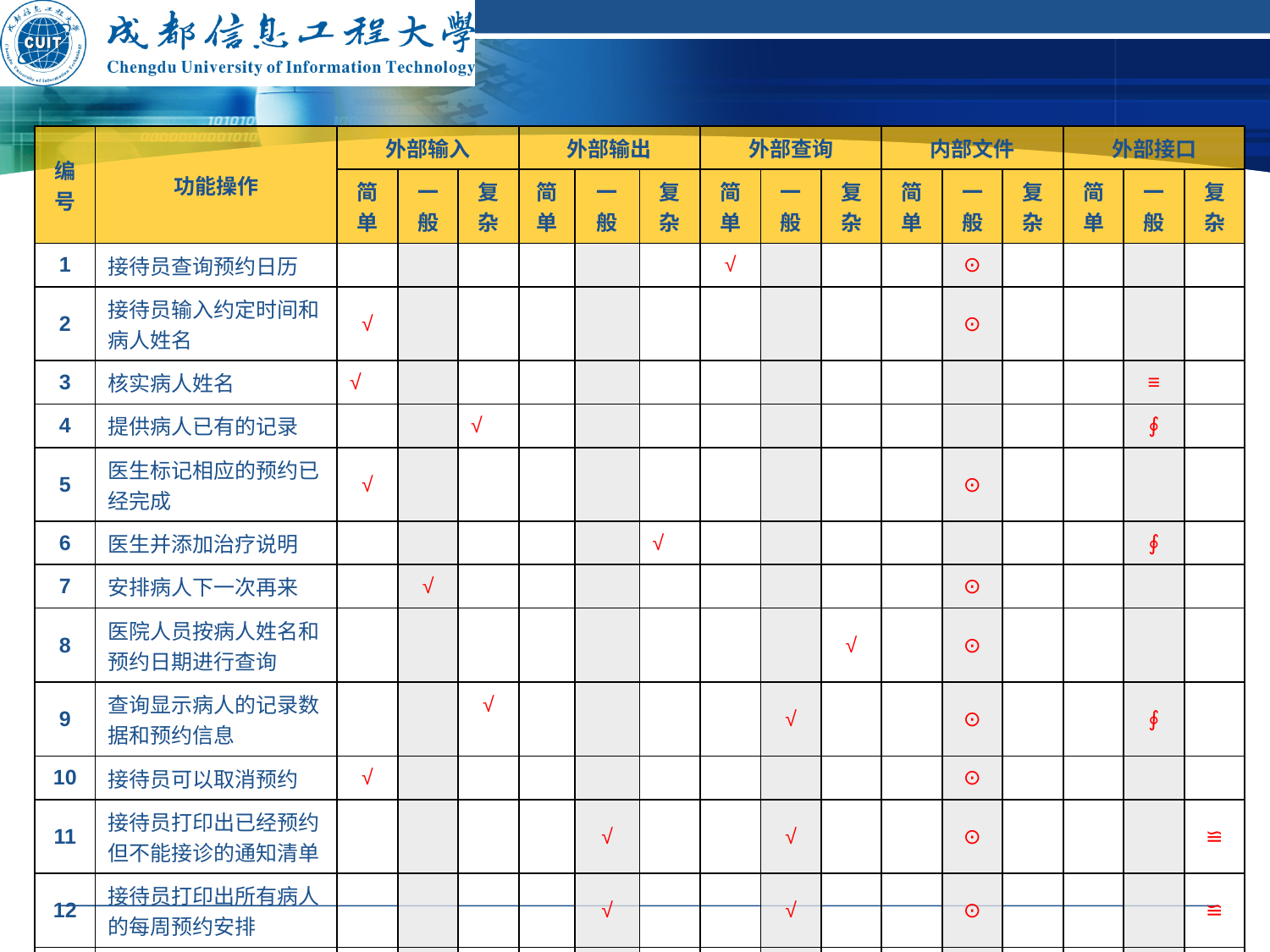

| 编号 | 功能操作 | 外部输入 |  |  | 外部输出 |  |  | 外部查询 |  |  | 内部文件 |  |  | 外部接口 |  |  |
| --- | --- | --- | --- | --- | --- | --- | --- | --- | --- | --- | --- | --- | --- | --- | --- | --- |
|  |  | 简单 | 一般 | 复杂 | 简单 | 一般 | 复杂 | 简单 | 一般 | 复杂 | 简单 | 一般 | 复杂 | 简单 | 一般 | 复杂 |
| 1 | 接待员查询预约日历 |  |  |  |  |  |  | √ |  |  |  | ⊙ |  |  |  |  |
| 2 | 接待员输入约定时间和病人姓名 | √ |  |  |  |  |  |  |  |  |  | ⊙ |  |  |  |  |
| 3 | 核实病人姓名 | √ |  |  |  |  |  |  |  |  |  |  |  |  | ≡ |  |
| 4 | 提供病人已有的记录 |  |  | √ |  |  |  |  |  |  |  |  |  |  | ∮ |  |
| 5 | 医生标记相应的预约已经完成 | √ |  |  |  |  |  |  |  |  |  | ⊙ |  |  |  |  |
| 6 | 医生并添加治疗说明 |  |  |  |  |  | √ |  |  |  |  |  |  |  | ∮ |  |
| 7 | 安排病人下一次再来 |  | √ |  |  |  |  |  |  |  |  | ⊙ |  |  |  |  |
| 8 | 医院人员按病人姓名和预约日期进行查询 |  |  |  |  |  |  |  |  | √ |  | ⊙ |  |  |  |  |
| 9 | 查询显示病人的记录数据和预约信息 |  |  | √ |  |  |  |  | √ |  |  | ⊙ |  |  | ∮ |  |
| 10 | 接待员可以取消预约 | √ |  |  |  |  |  |  |  |  |  | ⊙ |  |  |  |  |
| 11 | 接待员打印出已经预约但不能接诊的通知清单 |  |  |  |  | √ |  |  | √ |  |  | ⊙ |  |  |  | ≌ |
| 12 | 接待员打印出所有病人的每周预约安排 |  |  |  |  | √ |  |  | √ |  |  | ⊙ |  |  |  | ≌ |
|  |  | 4 | 1 | 2 | 0 | 2 | 1 | 1 | 3 | 1 | 0 | 1 | 0 | 0 | 2 | 1 |